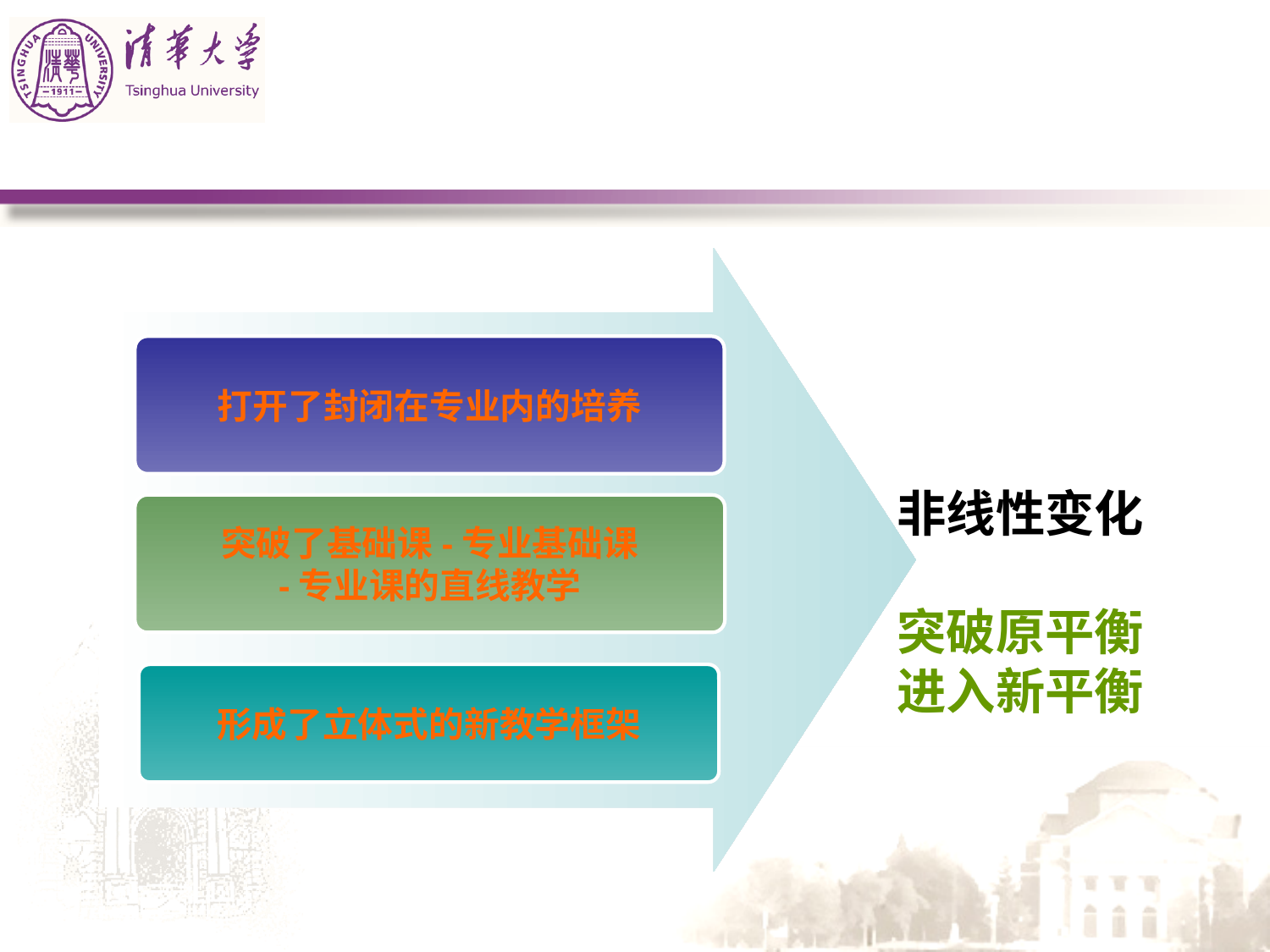

打开了封闭在专业内的培养
非线性变化

突破原平衡
进入新平衡
突破了基础课-专业基础课
-专业课的直线教学
形成了立体式的新教学框架